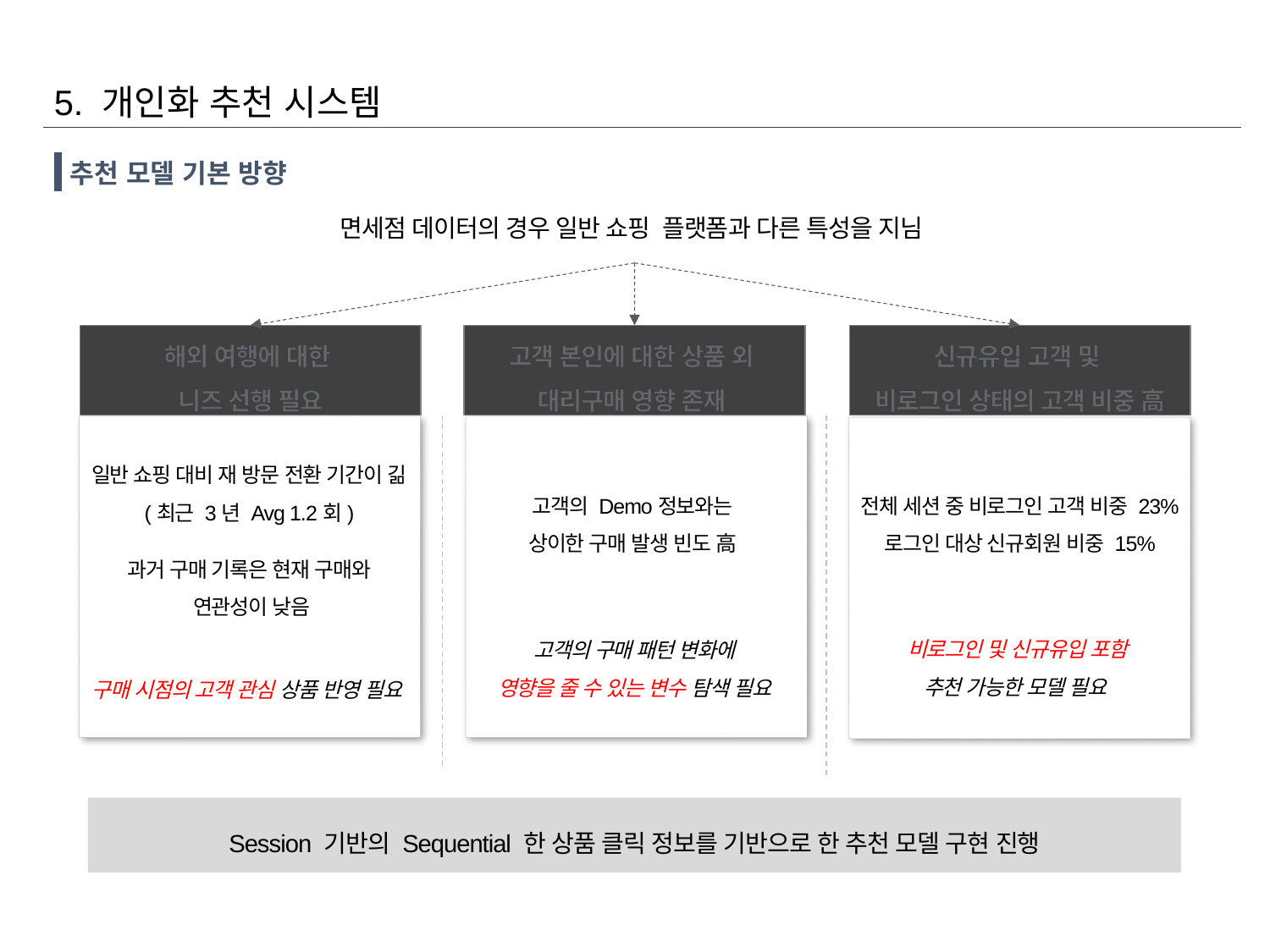

5. 개인화 추천 시스템
추천 모델 기본 방향

면세점 데이터의 경우 일반 쇼핑  플랫폼과 다른 특성을 지님
해외 여행에 대한
니즈 선행 필요
고객 본인에 대한 상품 외
대리구매 영향 존재
신규유입 고객 및
비로그인 상태의 고객 비중 高

일반 쇼핑 대비 재 방문 전환 기간이 긺
(최근 3년 Avg 1.2회)
전체 세션 중 비로그인 고객 비중 23%
로그인 대상 신규회원 비중 15%
고객의 Demo정보와는
상이한 구매 발생 빈도 高
과거 구매 기록은 현재 구매와
연관성이 낮음
비로그인 및 신규유입 포함
추천 가능한 모델 필요
고객의 구매 패턴 변화에
영향을 줄 수 있는 변수 탐색 필요
구매 시점의 고객 관심 상품 반영 필요
Session 기반의 Sequential 한 상품 클릭 정보를 기반으로 한 추천 모델 구현 진행